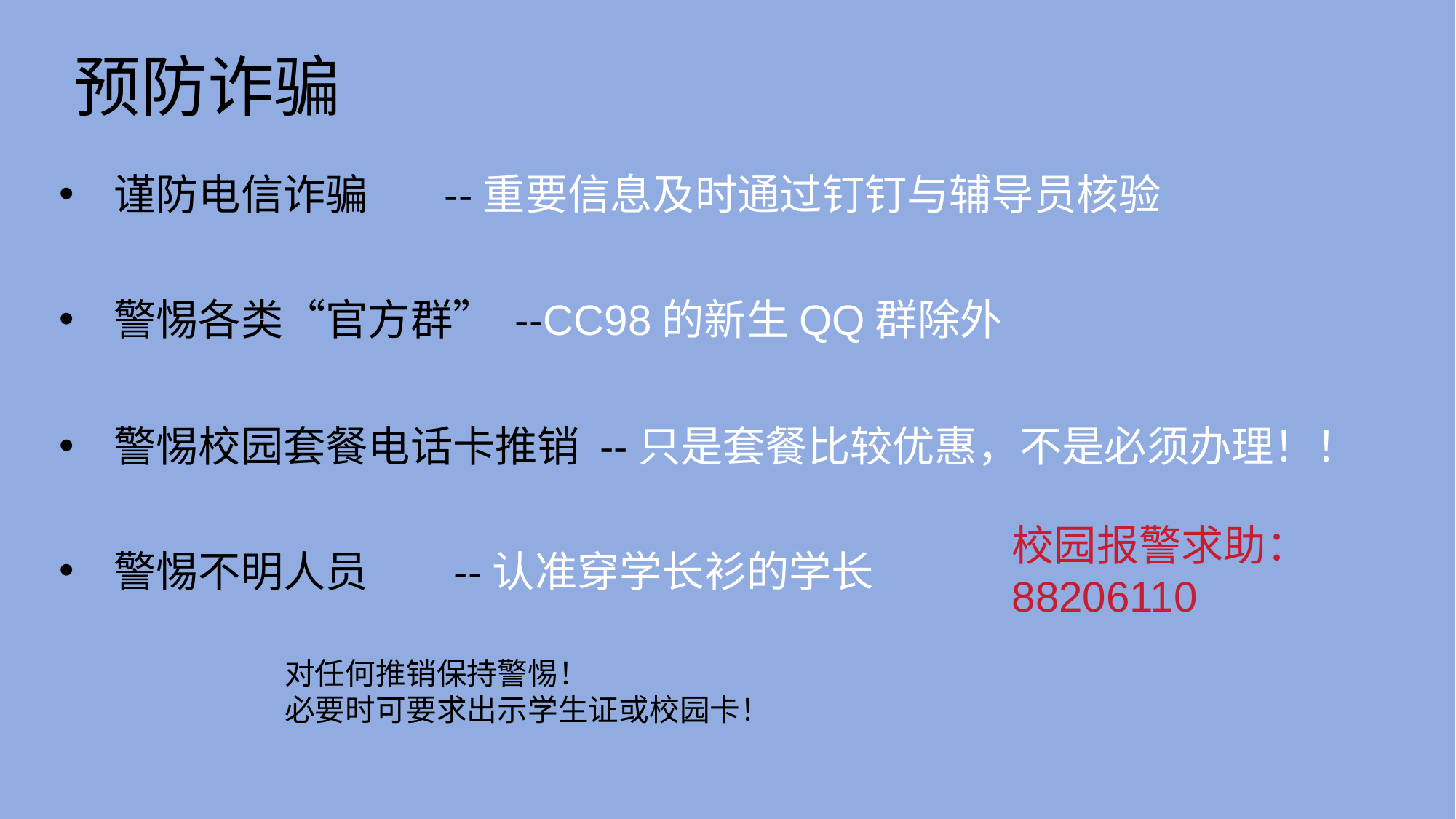

预防诈骗
谨防电信诈骗       --重要信息及时通过钉钉与辅导员核验
警惕各类“官方群” --CC98的新生QQ群除外
警惕校园套餐电话卡推销 --只是套餐比较优惠，不是必须办理！！
校园报警求助：88206110
警惕不明人员        --认准穿学长衫的学长
对任何推销保持警惕！
必要时可要求出示学生证或校园卡！